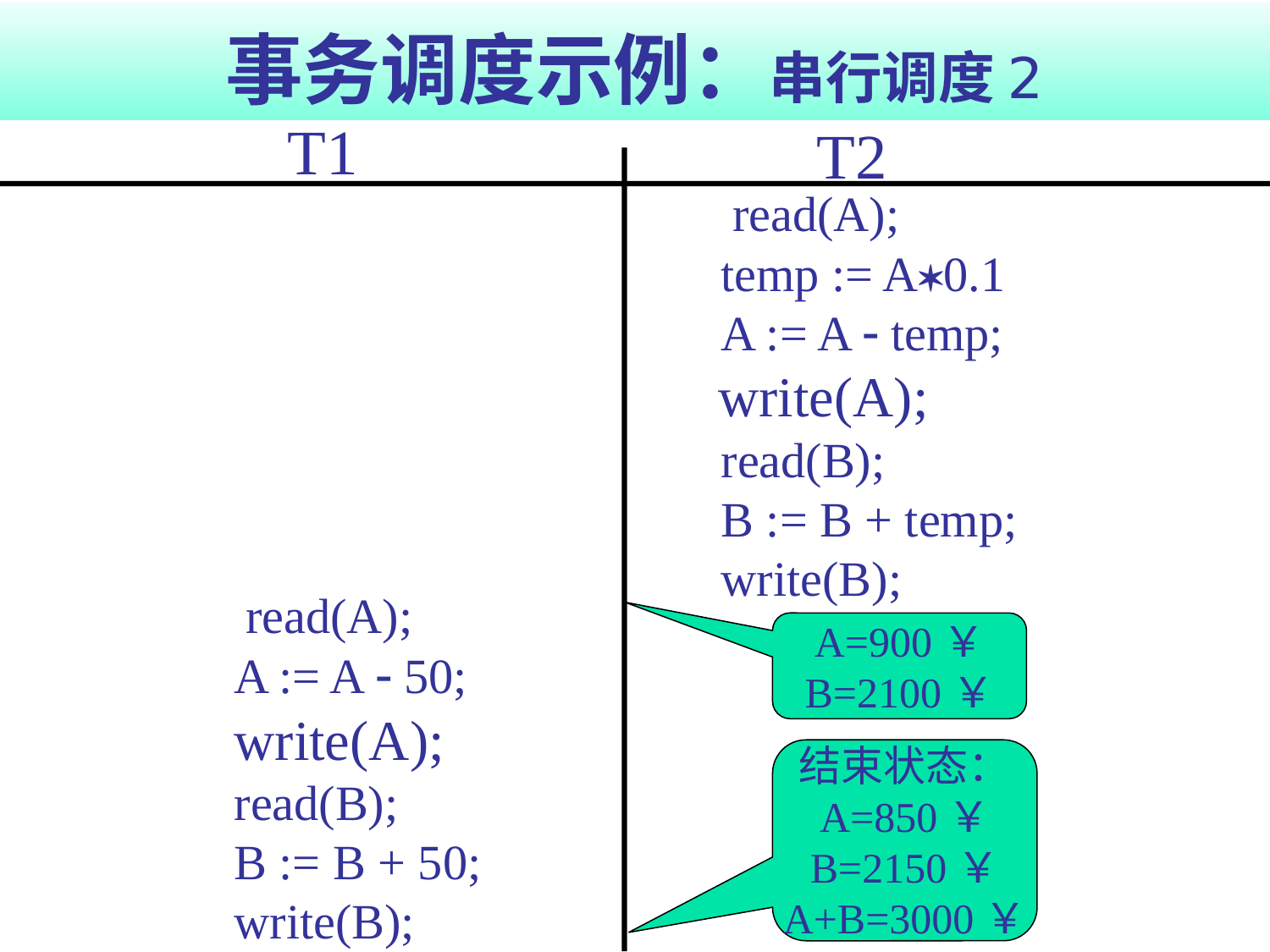

# 事务调度示例：串行调度2
T1
T2

      read(A);
      temp := A∗0.1
      A := A − temp;
     write(A);
      read(B);
      B := B + temp;
      write(B);

      read(A);
      A := A − 50;
      write(A);
      read(B);
      B := B + 50;
      write(B);
A=900￥
B=2100￥
结束状态：
A=850￥
B=2150￥
A+B=3000￥